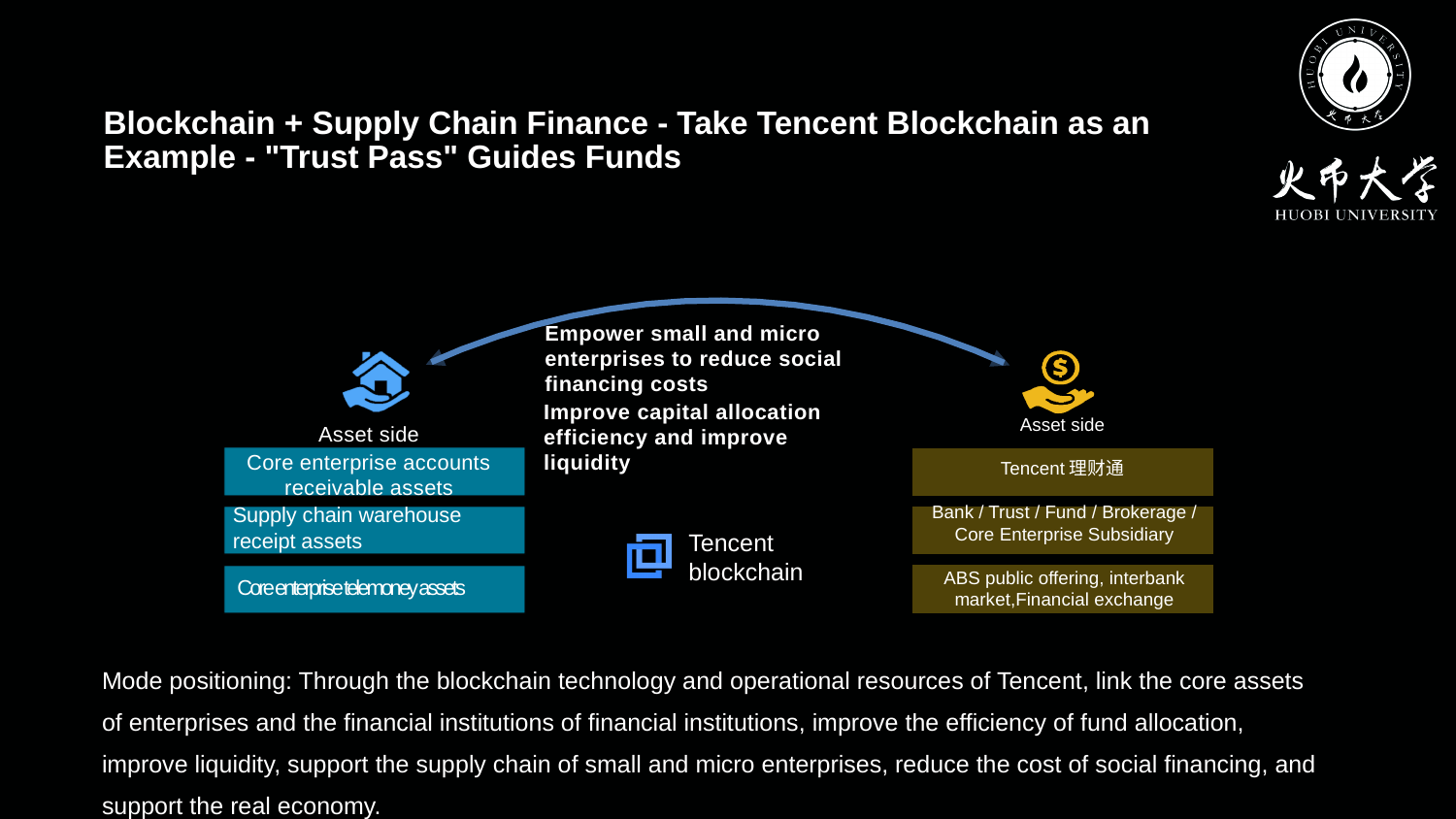

Blockchain + Supply Chain Finance - Take Tencent Blockchain as an Example - "Trust Pass" Guides Funds

Empower small and micro enterprises to reduce social financing costs

Improve capital allocation efficiency and improve liquidity
Asset side

Tencent理财通

Bank / Trust / Fund / Brokerage / Core Enterprise Subsidiary

ABS public offering, interbank market,Financial exchange
Asset side
Core enterprise accounts receivable assets

Supply chain warehouse receipt assets

Tencent blockchain

Core enterprise telemoney assets
Mode positioning: Through the blockchain technology and operational resources of Tencent, link the core assets of enterprises and the financial institutions of financial institutions, improve the efficiency of fund allocation, improve liquidity, support the supply chain of small and micro enterprises, reduce the cost of social financing, and support the real economy.